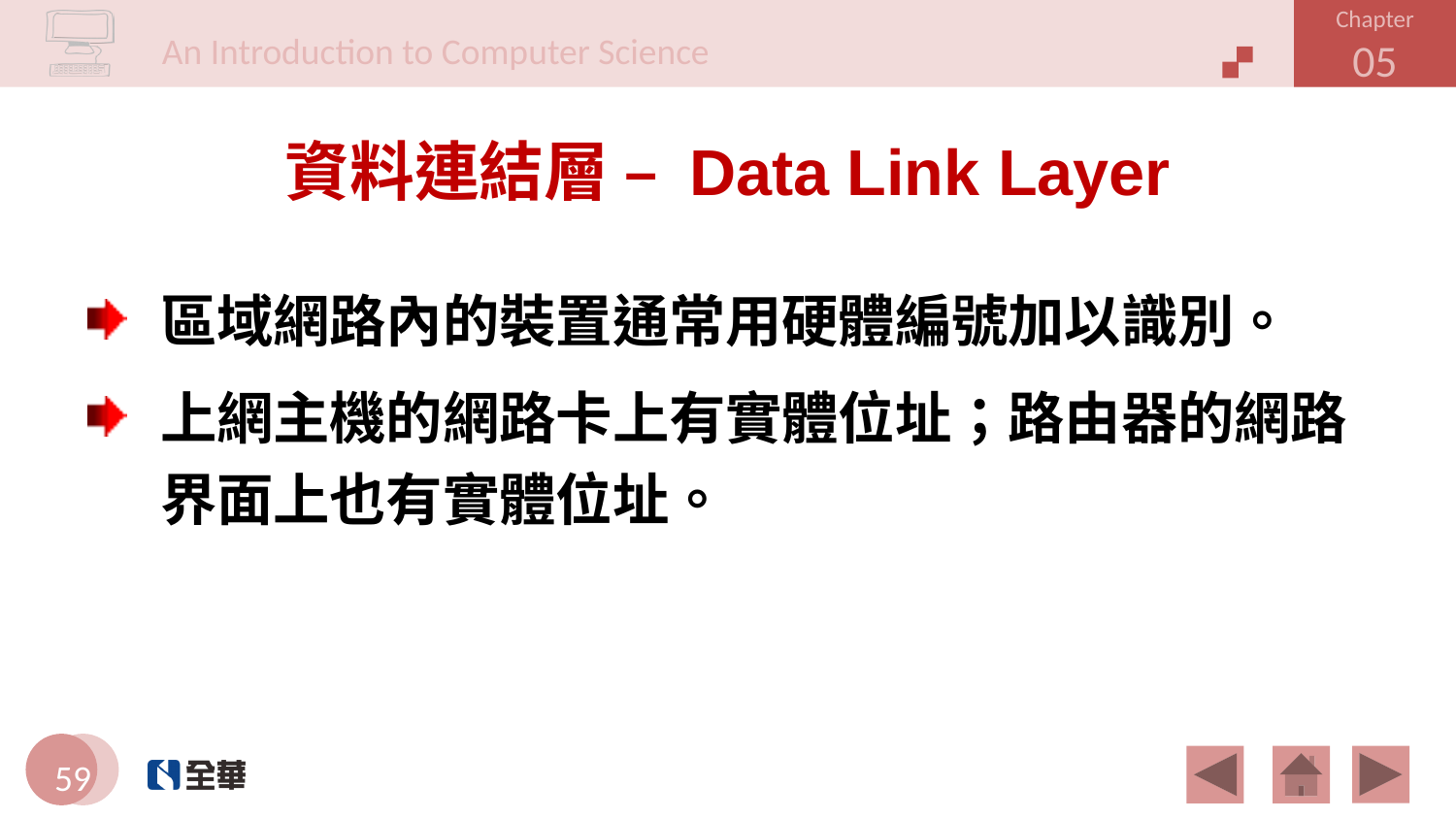

# 資料連結層 – Data Link Layer
區域網路內的裝置通常用硬體編號加以識別。
上網主機的網路卡上有實體位址；路由器的網路界面上也有實體位址。